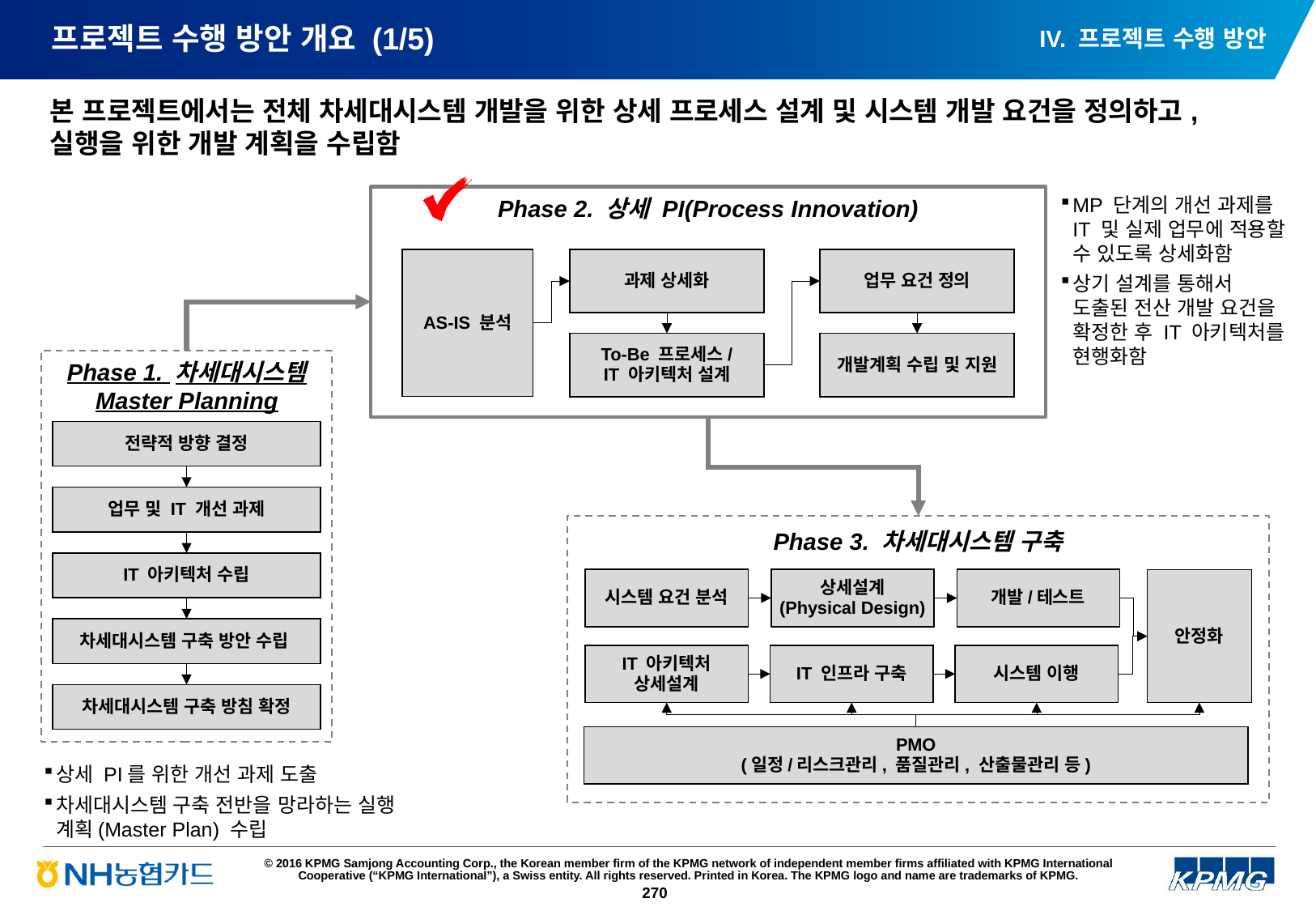

IV. 프로젝트 수행 방안
# 프로젝트 수행 방안 개요 (1/5)
본 프로젝트에서는 전체 차세대시스템 개발을 위한 상세 프로세스 설계 및 시스템 개발 요건을 정의하고, 실행을 위한 개발 계획을 수립함

Phase 2. 상세 PI(Process Innovation)
과제 상세화
업무 요건 정의
AS-IS 분석
To-Be 프로세스/
IT 아키텍처 설계
개발계획 수립 및 지원
MP 단계의 개선 과제를 IT 및 실제 업무에 적용할 수 있도록 상세화함
상기 설계를 통해서 도출된 전산 개발 요건을 확정한 후 IT 아키텍처를 현행화함

Phase 1. 차세대시스템
Master Planning

전략적 방향 결정
업무 및 IT 개선 과제
IT 아키텍처 수립
차세대시스템 구축 방안 수립
차세대시스템 구축 방침 확정

Phase 3. 차세대시스템 구축
시스템 요건 분석
상세설계
(Physical Design)
개발/테스트
안정화
IT 아키텍처
상세설계
IT 인프라 구축
시스템 이행
PMO
(일정/리스크관리, 품질관리, 산출물관리 등)
상세 PI를 위한 개선 과제 도출
차세대시스템 구축 전반을 망라하는 실행 계획(Master Plan) 수립